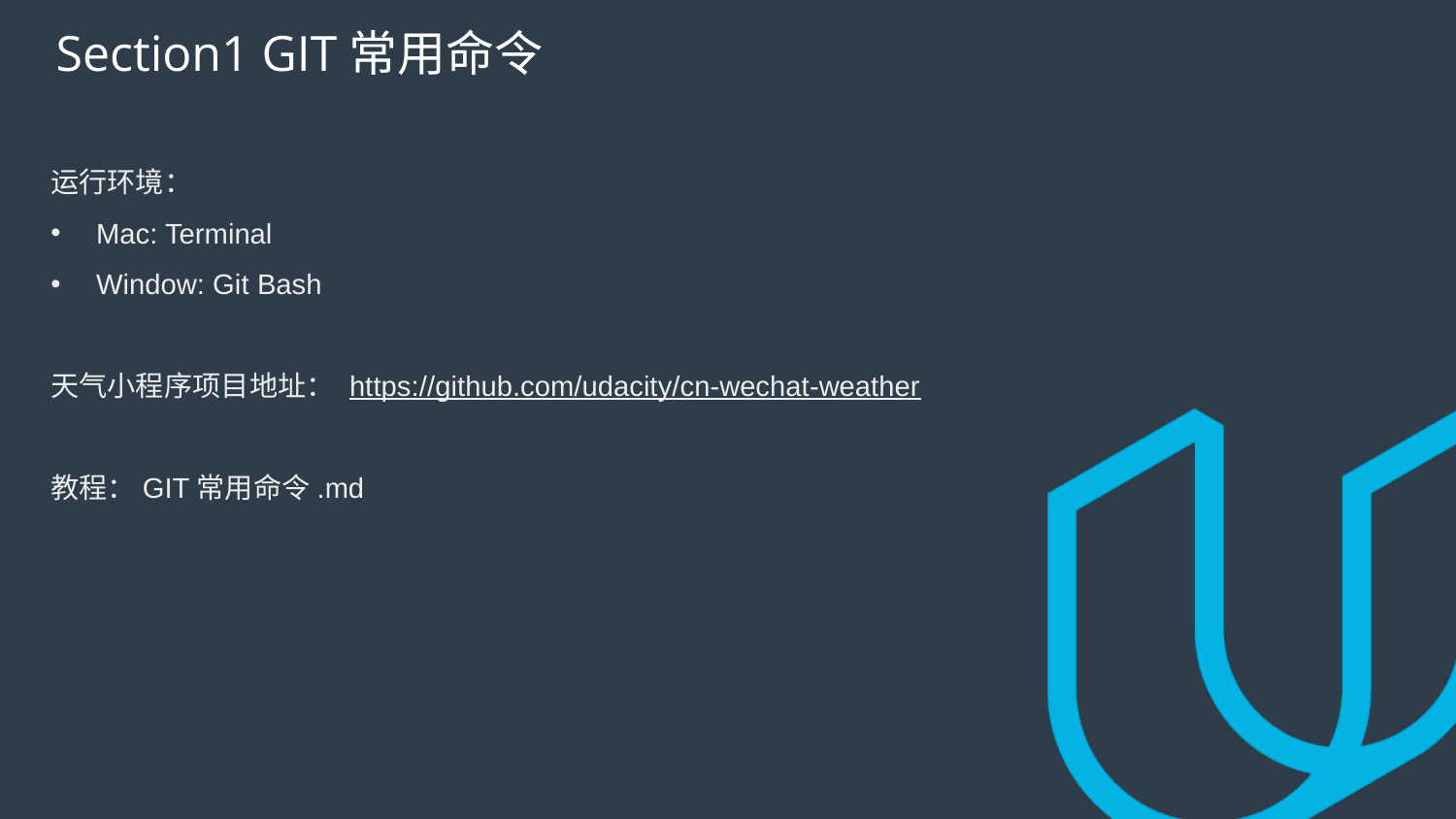

# Section1 GIT常用命令
运行环境：
Mac: Terminal
Window: Git Bash

天气小程序项目地址： https://github.com/udacity/cn-wechat-weather

教程：GIT常用命令.md